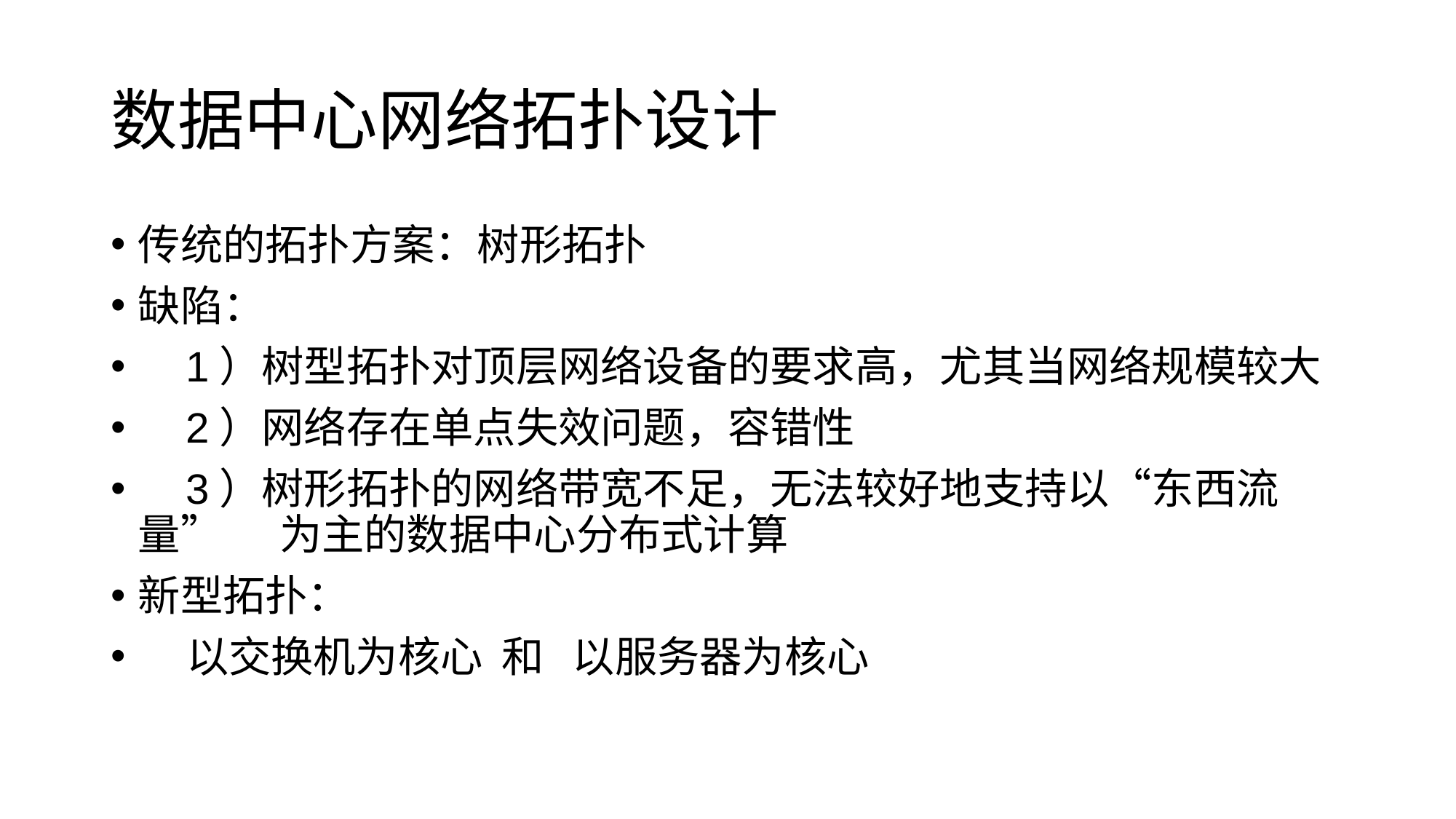

# 数据中心网络拓扑设计
传统的拓扑方案：树形拓扑
缺陷：
    1）树型拓扑对顶层网络设备的要求高，尤其当网络规模较大
    2）网络存在单点失效问题，容错性
    3）树形拓扑的网络带宽不足，无法较好地支持以“东西流量”      为主的数据中心分布式计算
新型拓扑：
    以交换机为核心  和   以服务器为核心